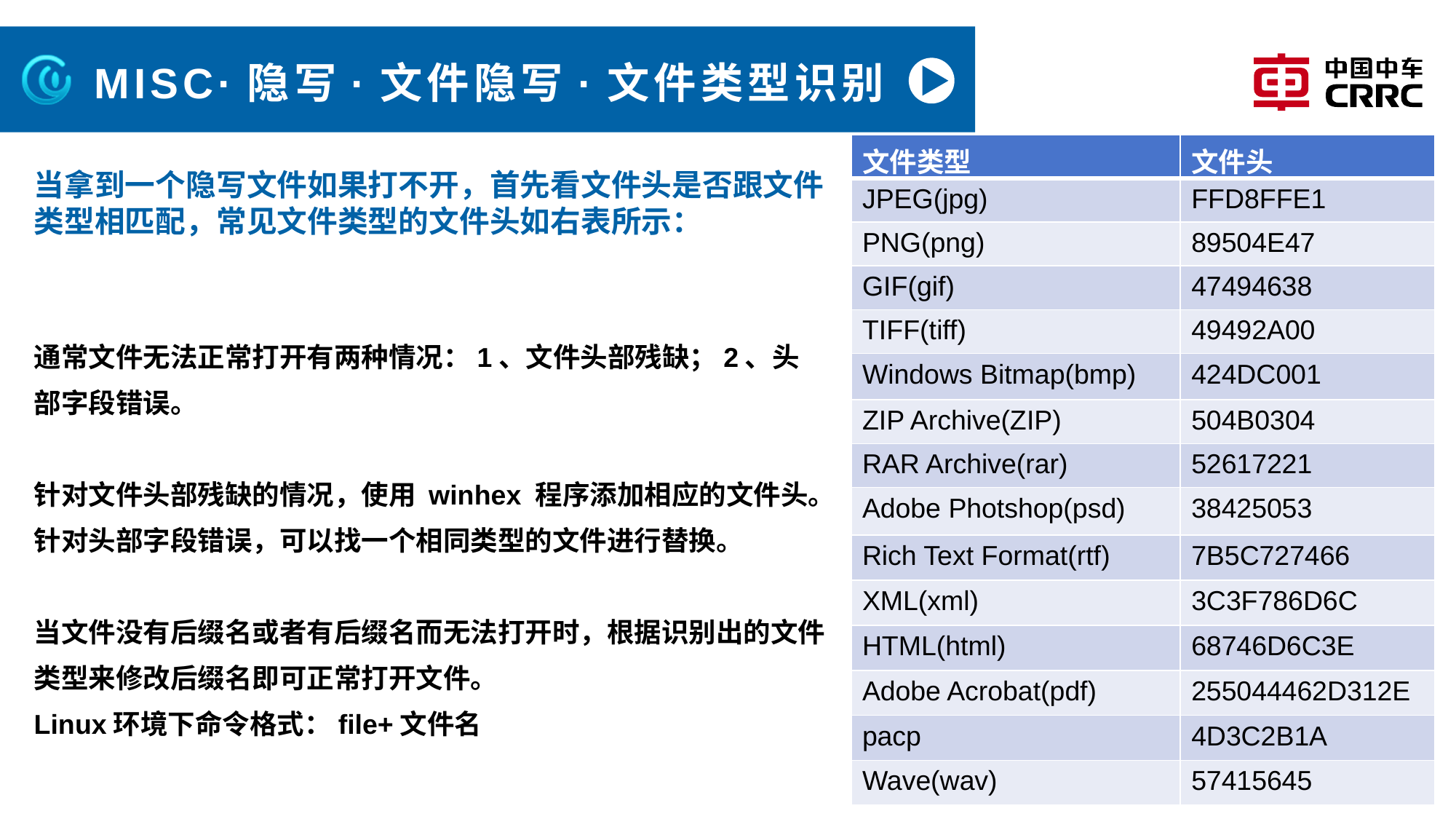

# MISC·隐写·文件隐写·文件类型识别
| 文件类型 | 文件头 |
| --- | --- |
| JPEG(jpg) | FFD8FFE1 |
| PNG(png) | 89504E47 |
| GIF(gif) | 47494638 |
| TIFF(tiff) | 49492A00 |
| Windows Bitmap(bmp) | 424DC001 |
| ZIP Archive(ZIP) | 504B0304 |
| RAR Archive(rar) | 52617221 |
| Adobe Photshop(psd) | 38425053 |
| Rich Text Format(rtf) | 7B5C727466 |
| XML(xml) | 3C3F786D6C |
| HTML(html) | 68746D6C3E |
| Adobe Acrobat(pdf) | 255044462D312E |
| pacp | 4D3C2B1A |
| Wave(wav) | 57415645 |
当拿到一个隐写文件如果打不开，首先看文件头是否跟文件类型相匹配，常见文件类型的文件头如右表所示：
通常文件无法正常打开有两种情况：1、文件头部残缺；2、头部字段错误。

针对文件头部残缺的情况，使用 winhex 程序添加相应的文件头。针对头部字段错误，可以找一个相同类型的文件进行替换。

当文件没有后缀名或者有后缀名而无法打开时，根据识别出的文件类型来修改后缀名即可正常打开文件。
Linux环境下命令格式：file+文件名